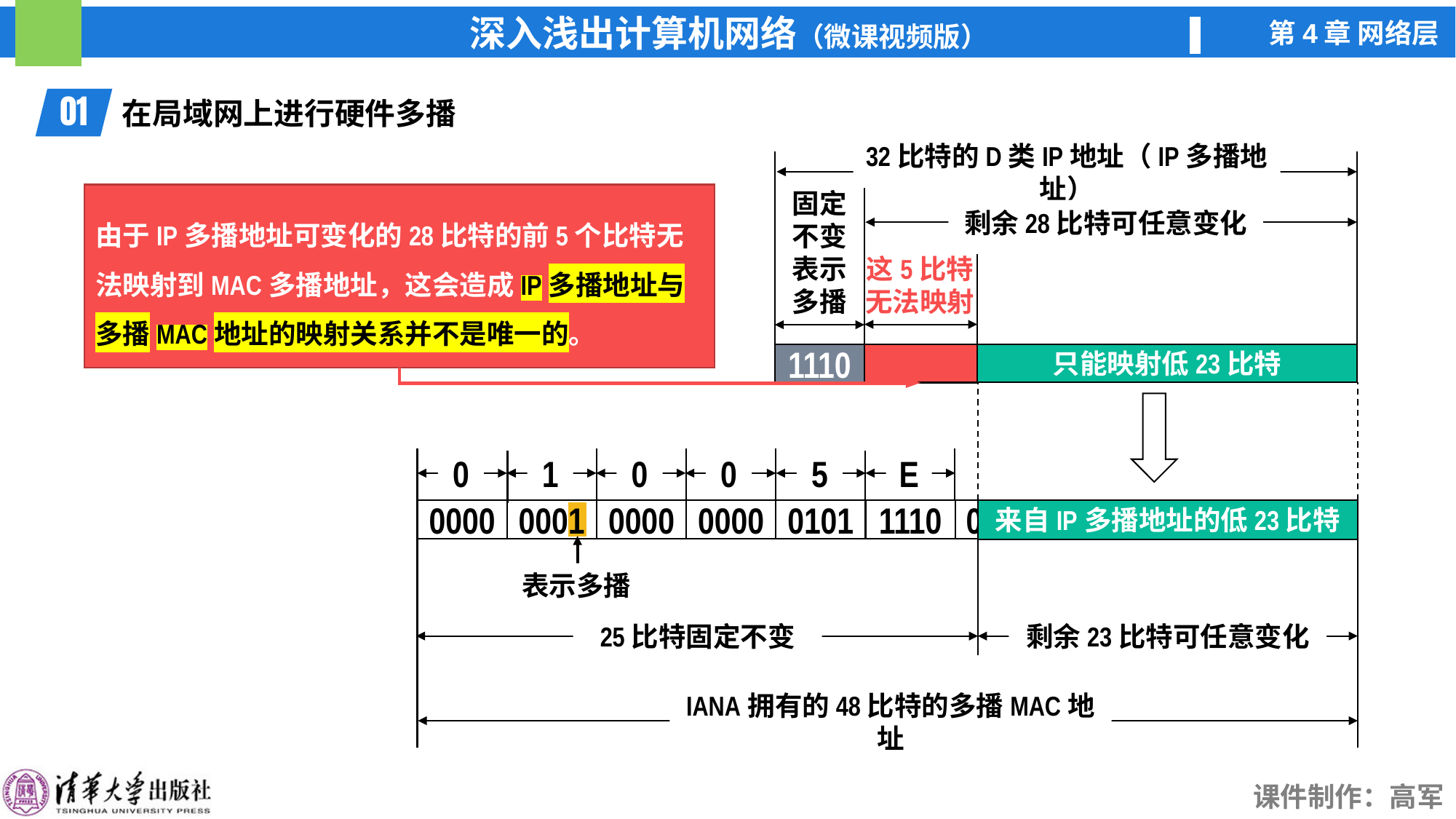

01
在局域网上进行硬件多播
32比特的D类IP地址（IP多播地址）
1110

固定
不变
表示
多播
由于IP多播地址可变化的28比特的前5个比特无法映射到MAC多播地址，这会造成IP多播地址与多播MAC地址的映射关系并不是唯一的。
剩余28比特可任意变化
这5比特
无法映射

只能映射低23比特

来自IP多播地址的低23比特
0
1
0
0
5
E

1110
0
0101
0000
0001
0000
0000

表示多播
25比特固定不变
剩余23比特可任意变化
IANA拥有的48比特的多播MAC地址